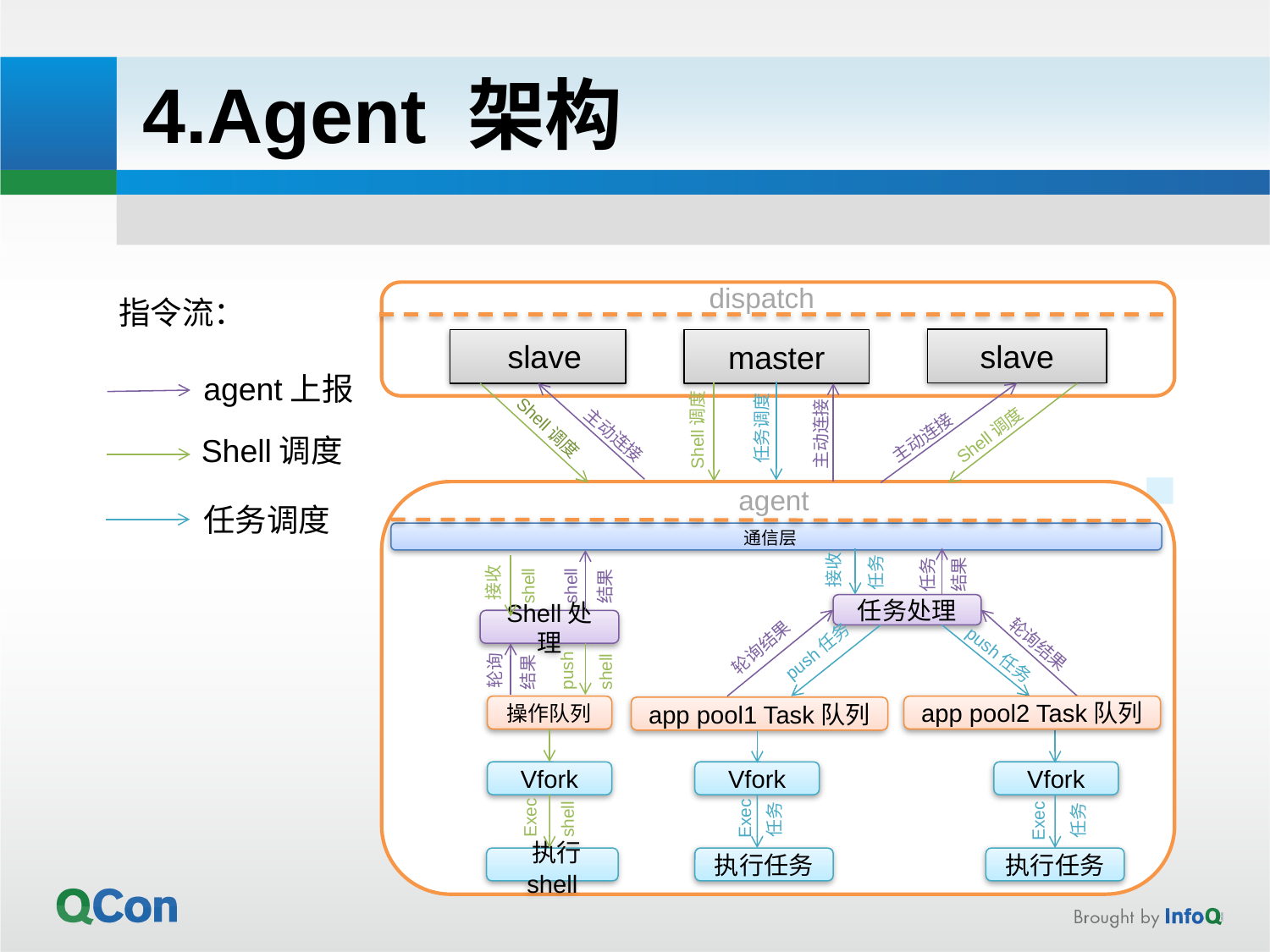

4.Agent 架构
dispatch

指令流：

slave
slave
master
agent上报
任务调度
Shell调度
主动连接
Shell调度
Shell调度
主动连接
主动连接
Shell调度
agent

任务调度
通信层

接收
任务
结果
任务
接收
shell
shell
结果
任务处理
Shell处理
轮询结果
轮询结果
push任务
push任务
push
shell
轮询
结果
操作队列
app pool2 Task队列
app pool1 Task队列
Vfork
Vfork
Vfork
Exec
shell
任务
Exec
任务
Exec
 执行shell
执行任务
执行任务